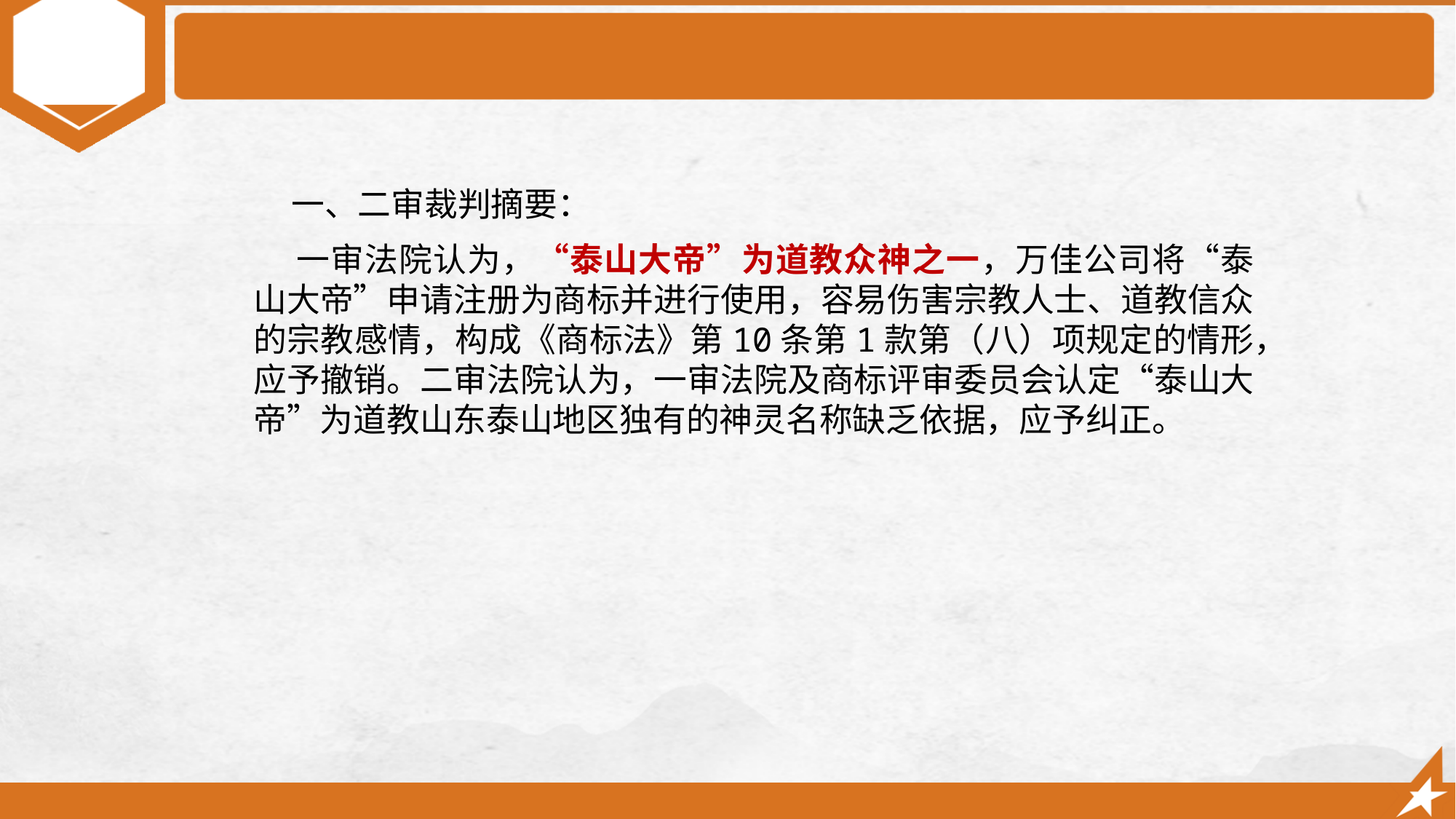

一、二审裁判摘要：
    一审法院认为，“泰山大帝”为道教众神之一，万佳公司将“泰山大帝”申请注册为商标并进行使用，容易伤害宗教人士、道教信众的宗教感情，构成《商标法》第10条第1款第（八）项规定的情形，应予撤销。二审法院认为，一审法院及商标评审委员会认定“泰山大帝”为道教山东泰山地区独有的神灵名称缺乏依据，应予纠正。